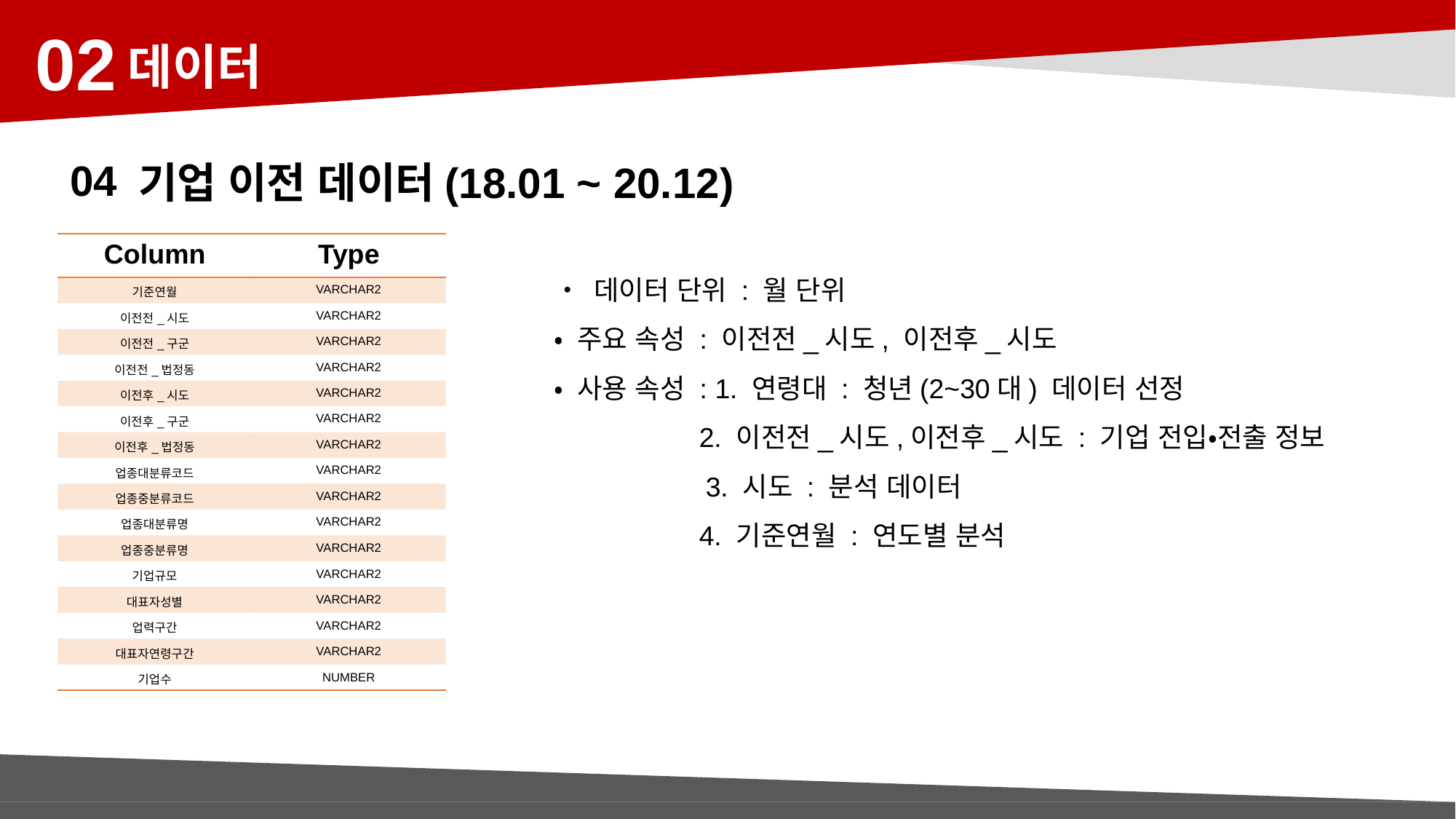

02
데이터

04
기업 이전 데이터(18.01 ~ 20.12)
| Column | Type |
| --- | --- |
| 기준연월 | VARCHAR2 |
| 이전전\_시도 | VARCHAR2 |
| 이전전\_구군 | VARCHAR2 |
| 이전전\_법정동 | VARCHAR2 |
| 이전후\_시도 | VARCHAR2 |
| 이전후\_구군 | VARCHAR2 |
| 이전후\_법정동 | VARCHAR2 |
| 업종대분류코드 | VARCHAR2 |
| 업종중분류코드 | VARCHAR2 |
| 업종대분류명 | VARCHAR2 |
| 업종중분류명 | VARCHAR2 |
| 기업규모 | VARCHAR2 |
| 대표자성별 | VARCHAR2 |
| 업력구간 | VARCHAR2 |
| 대표자연령구간 | VARCHAR2 |
| 기업수 | NUMBER |
• 데이터 단위 : 월 단위
• 주요 속성 : 이전전_시도, 이전후_시도
• 사용 속성 : 1. 연령대 : 청년(2~30대) 데이터 선정
                   2. 이전전_시도,이전후_시도 : 기업 전입•전출 정보
                   3. 시도 : 분석 데이터
                   4. 기준연월 : 연도별 분석